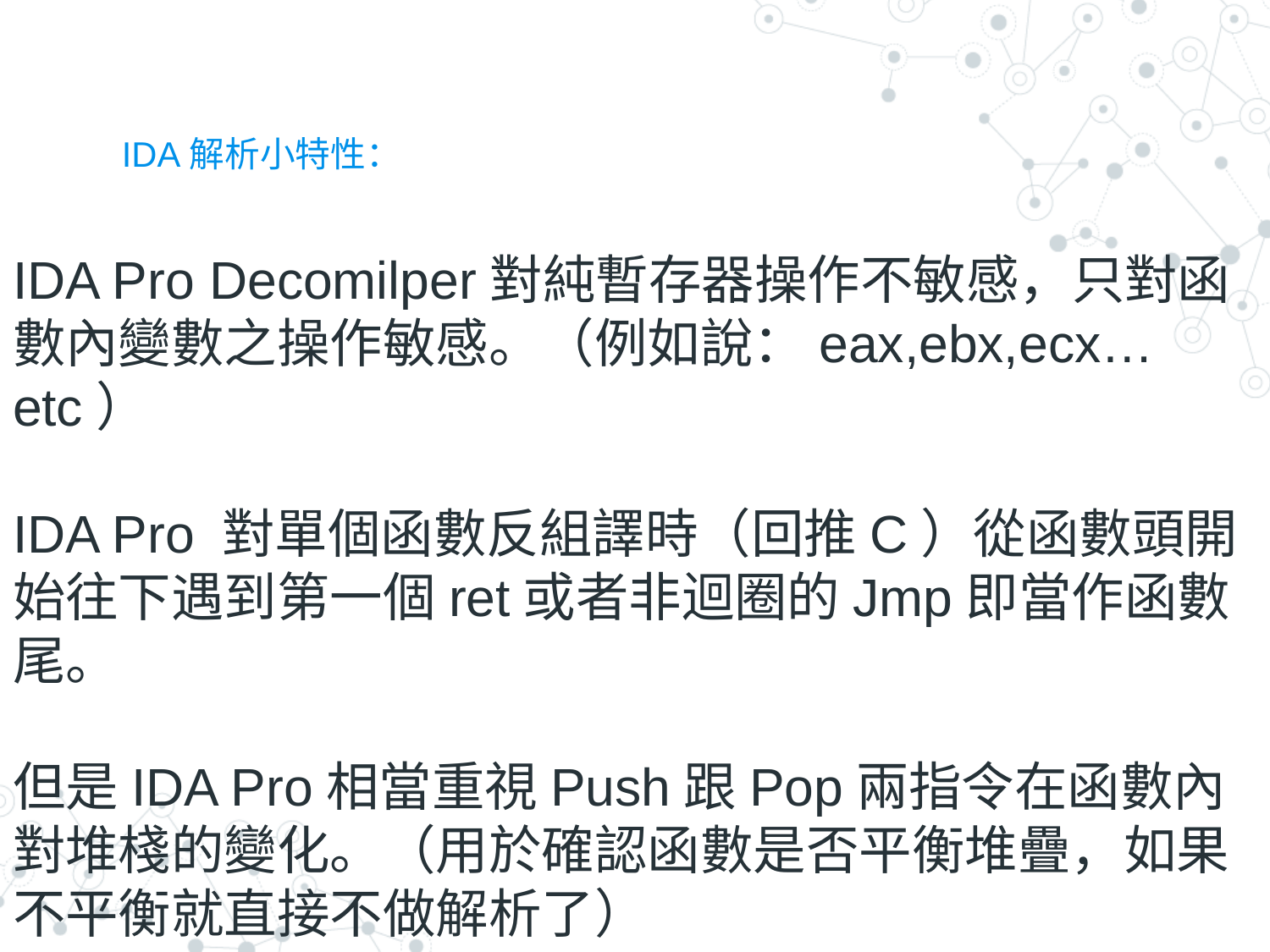

# IDA解析小特性：
IDA Pro Decomilper對純暫存器操作不敏感，只對函數內變數之操作敏感。（例如說：eax,ebx,ecx… etc）
IDA Pro 對單個函數反組譯時（回推C）從函數頭開始往下遇到第一個ret或者非迴圈的Jmp即當作函數尾。

但是IDA Pro相當重視Push跟Pop兩指令在函數內對堆棧的變化。（用於確認函數是否平衡堆疊，如果不平衡就直接不做解析了）